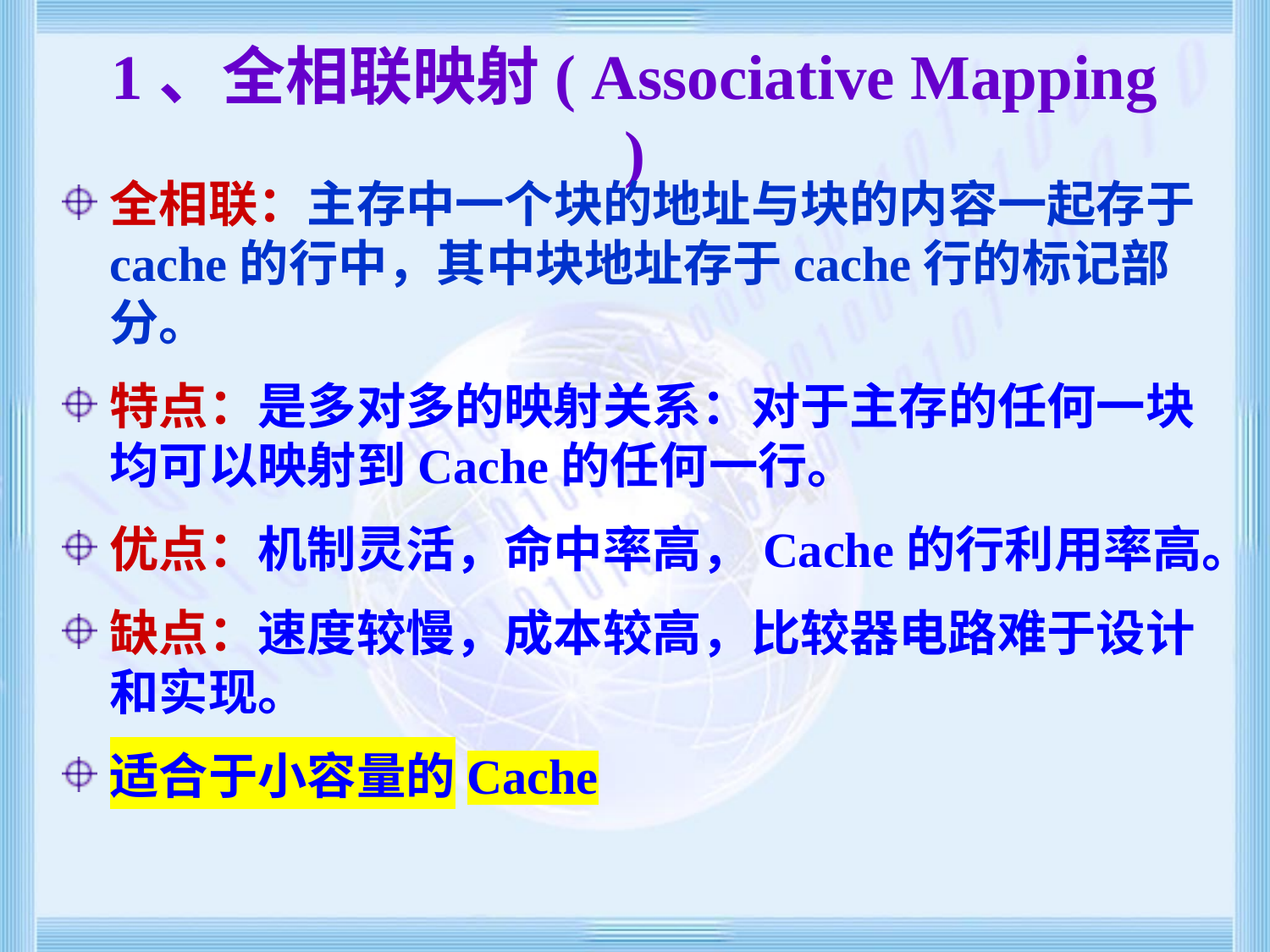

# 1、全相联映射( Associative Mapping )
全相联：主存中一个块的地址与块的内容一起存于cache的行中，其中块地址存于cache行的标记部分。
特点：是多对多的映射关系：对于主存的任何一块均可以映射到Cache的任何一行。
优点：机制灵活，命中率高，Cache的行利用率高。
缺点：速度较慢，成本较高，比较器电路难于设计和实现。
适合于小容量的Cache
154